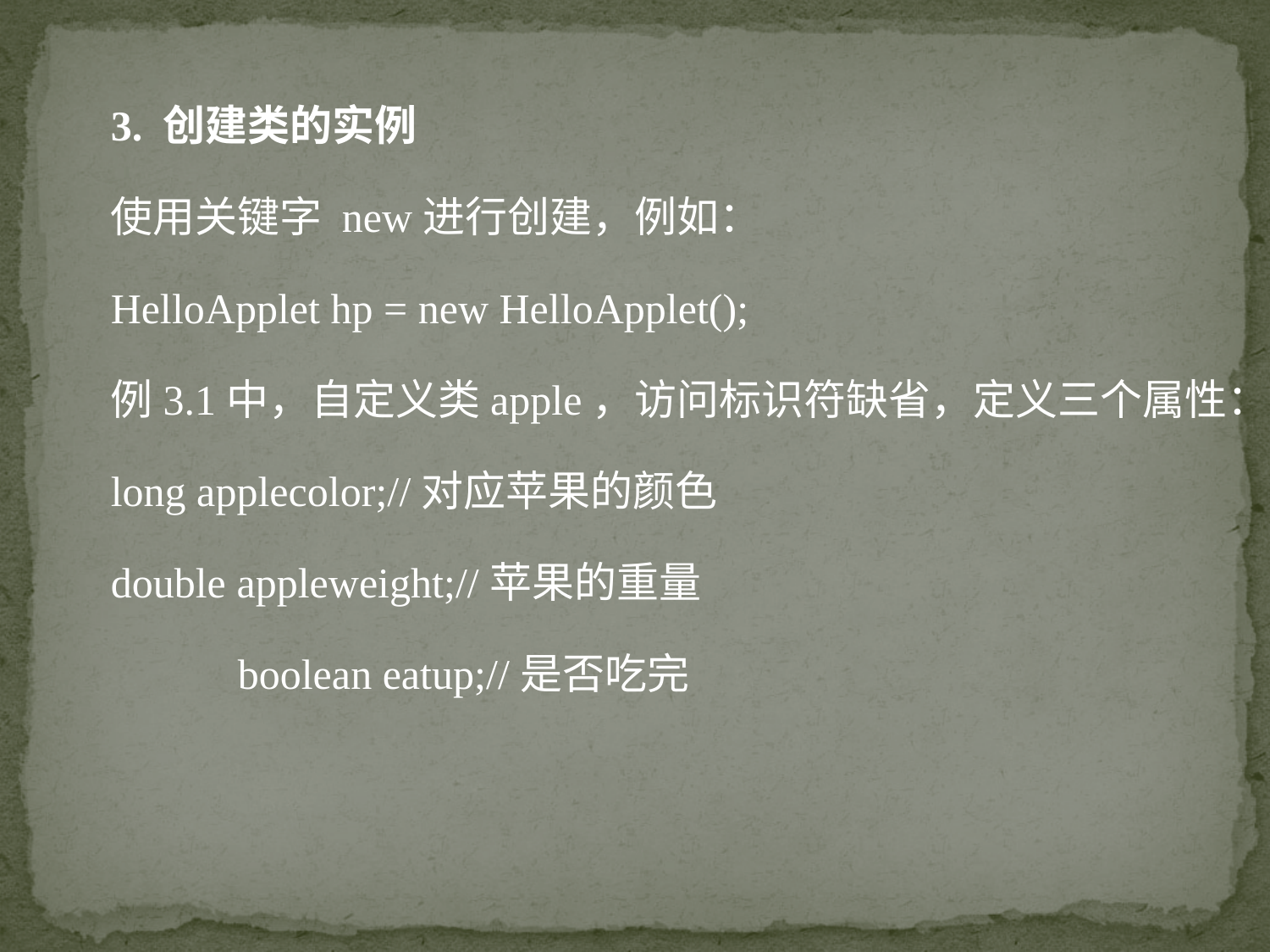

3. 创建类的实例
使用关键字 new进行创建，例如：
HelloApplet hp = new HelloApplet();
例3.1中，自定义类apple，访问标识符缺省，定义三个属性：
long applecolor;//对应苹果的颜色
double appleweight;//苹果的重量
	boolean eatup;//是否吃完